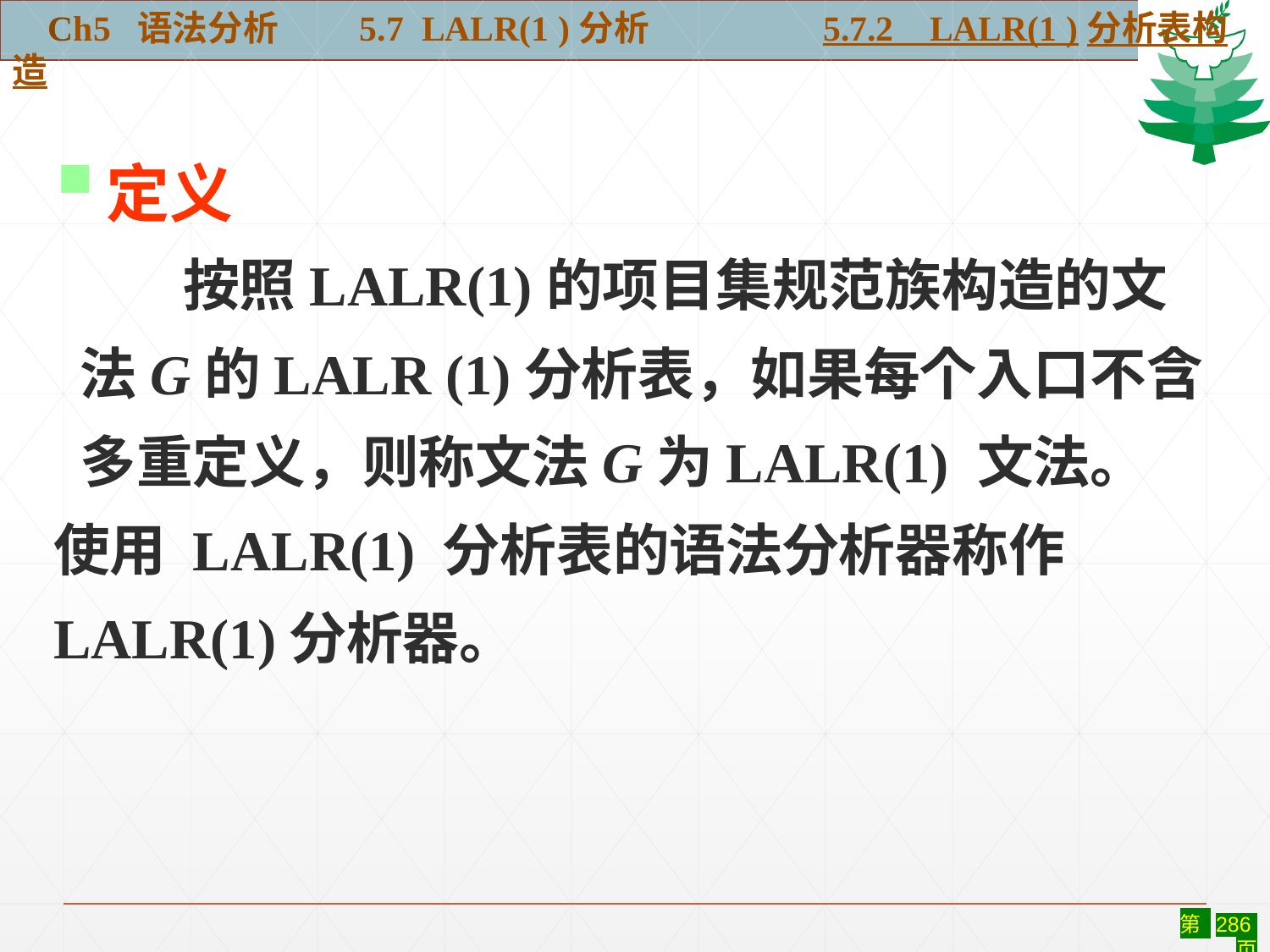

Ch5  语法分析         5.7  LALR(1 )分析	     5.7.2    LALR(1 )分析表构造
#
定义
         按照LALR(1)的项目集规范族构造的文
 法G的LALR (1)分析表，如果每个入口不含
 多重定义，则称文法G为LALR(1) 文法。
使用 LALR(1) 分析表的语法分析器称作
LALR(1)分析器。